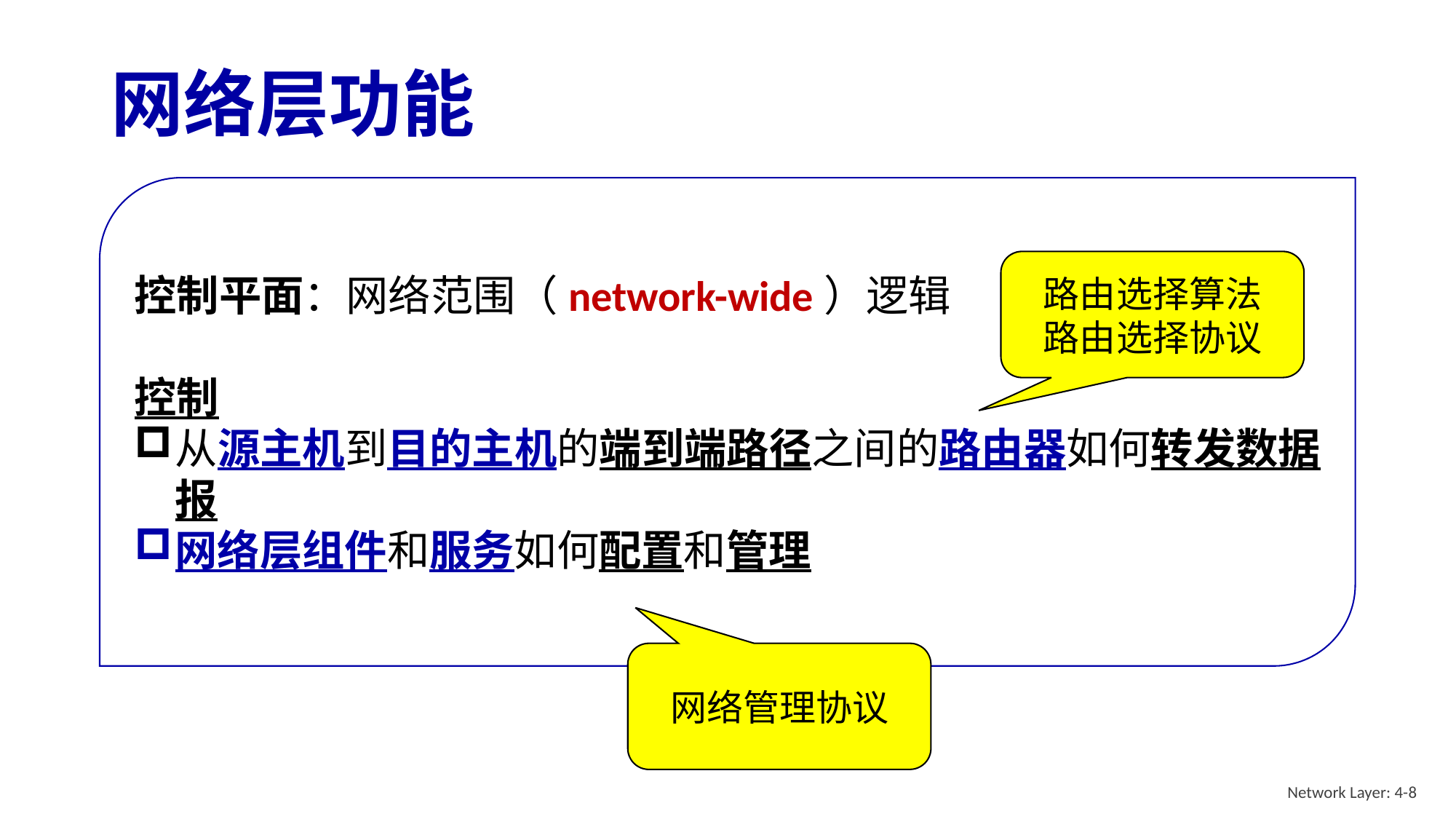

# 网络层功能
控制平面：网络范围（network-wide）逻辑

控制
从源主机到目的主机的端到端路径之间的路由器如何转发数据报
网络层组件和服务如何配置和管理
路由选择算法
路由选择协议
网络管理协议
Network Layer: 4-8